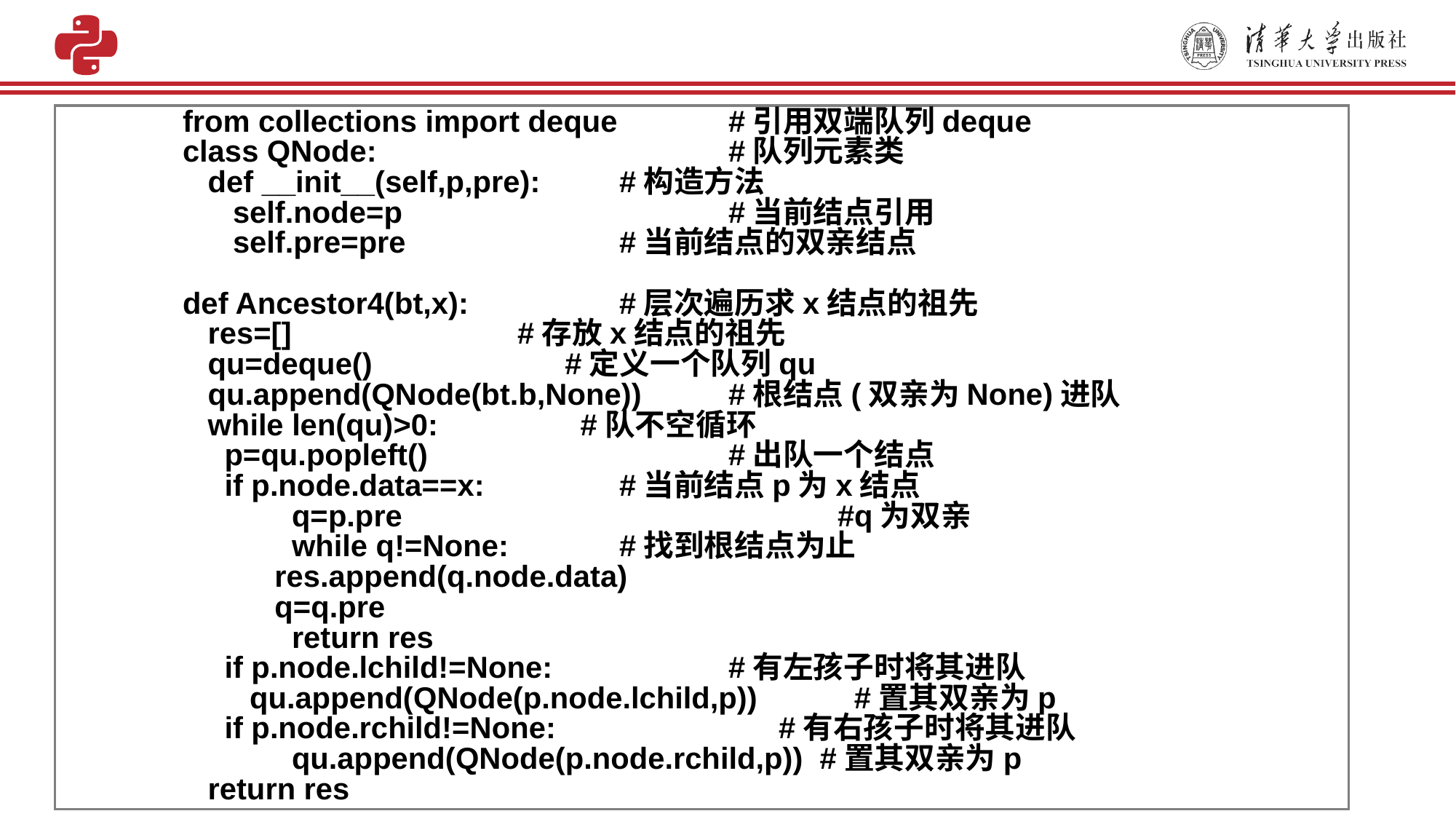

from collections import deque		#引用双端队列deque
class QNode:				#队列元素类
   def __init__(self,p,pre):    	#构造方法
      self.node=p	       		#当前结点引用
      self.pre=pre                 	#当前结点的双亲结点

def Ancestor4(bt,x):           	#层次遍历求x结点的祖先
   res=[]                           #存放x结点的祖先
   qu=deque()                       #定义一个队列qu
   qu.append(QNode(bt.b,None))	#根结点(双亲为None)进队
   while len(qu)>0:                 #队不空循环
     p=qu.popleft()			#出队一个结点
     if p.node.data==x:		#当前结点p为x结点
      	q=p.pre				#q为双亲
        	while q!=None:		#找到根结点为止
           res.append(q.node.data)
           q=q.pre
       	return res
     if p.node.lchild!=None:		#有左孩子时将其进队
        qu.append(QNode(p.node.lchild,p))	  #置其双亲为p
     if p.node.rchild!=None:		      #有右孩子时将其进队
      	qu.append(QNode(p.node.rchild,p))  #置其双亲为p
   return res